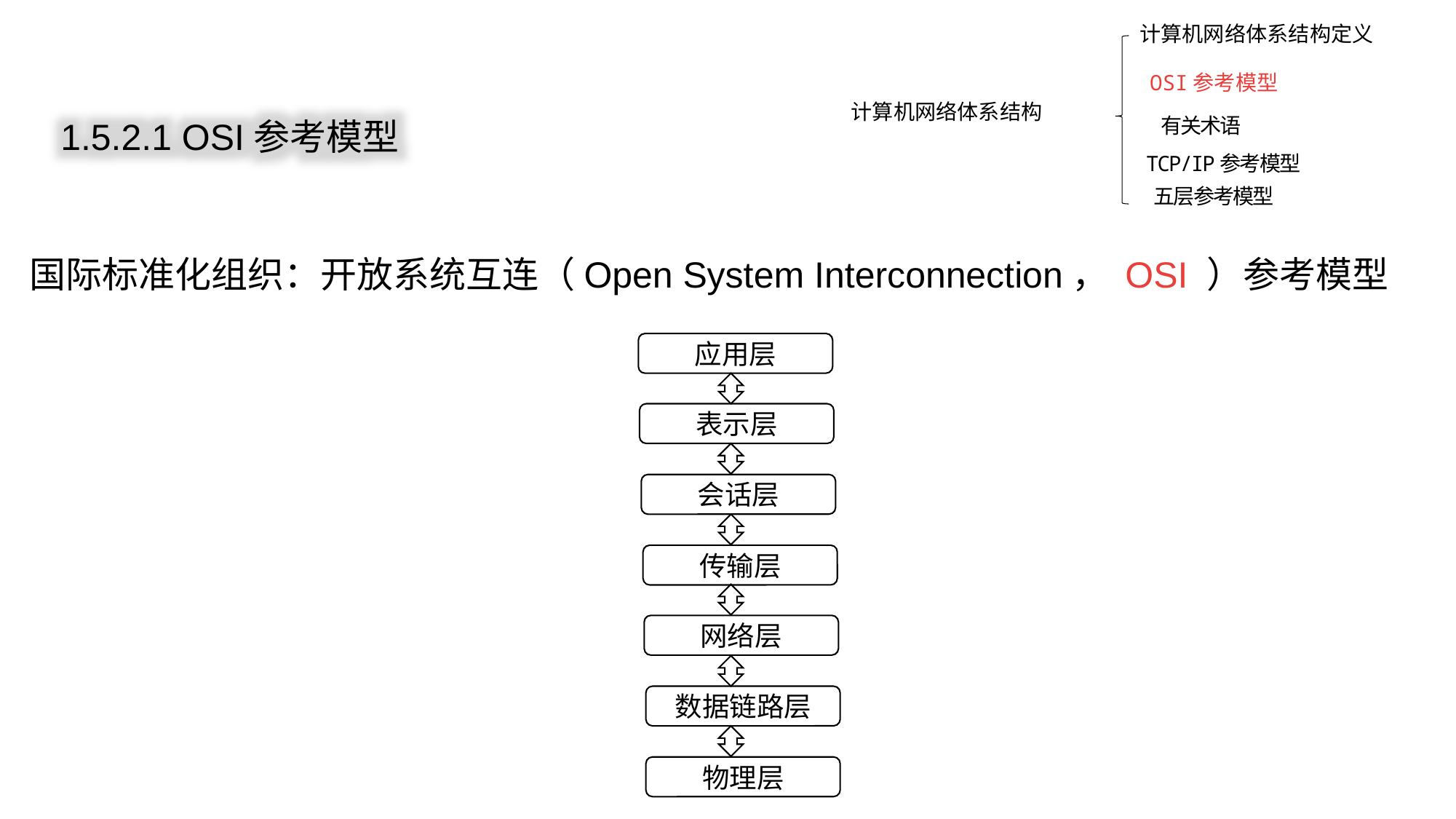

计算机网络体系结构定义

OSI参考模型
计算机网络体系结构
有关术语
TCP/IP参考模型
五层参考模型
1.5.2.1 OSI参考模型
国际标准化组织：开放系统互连（Open System Interconnection， OSI ）参考模型
应用层

表示层

会话层

传输层

网络层

数据链路层

物理层